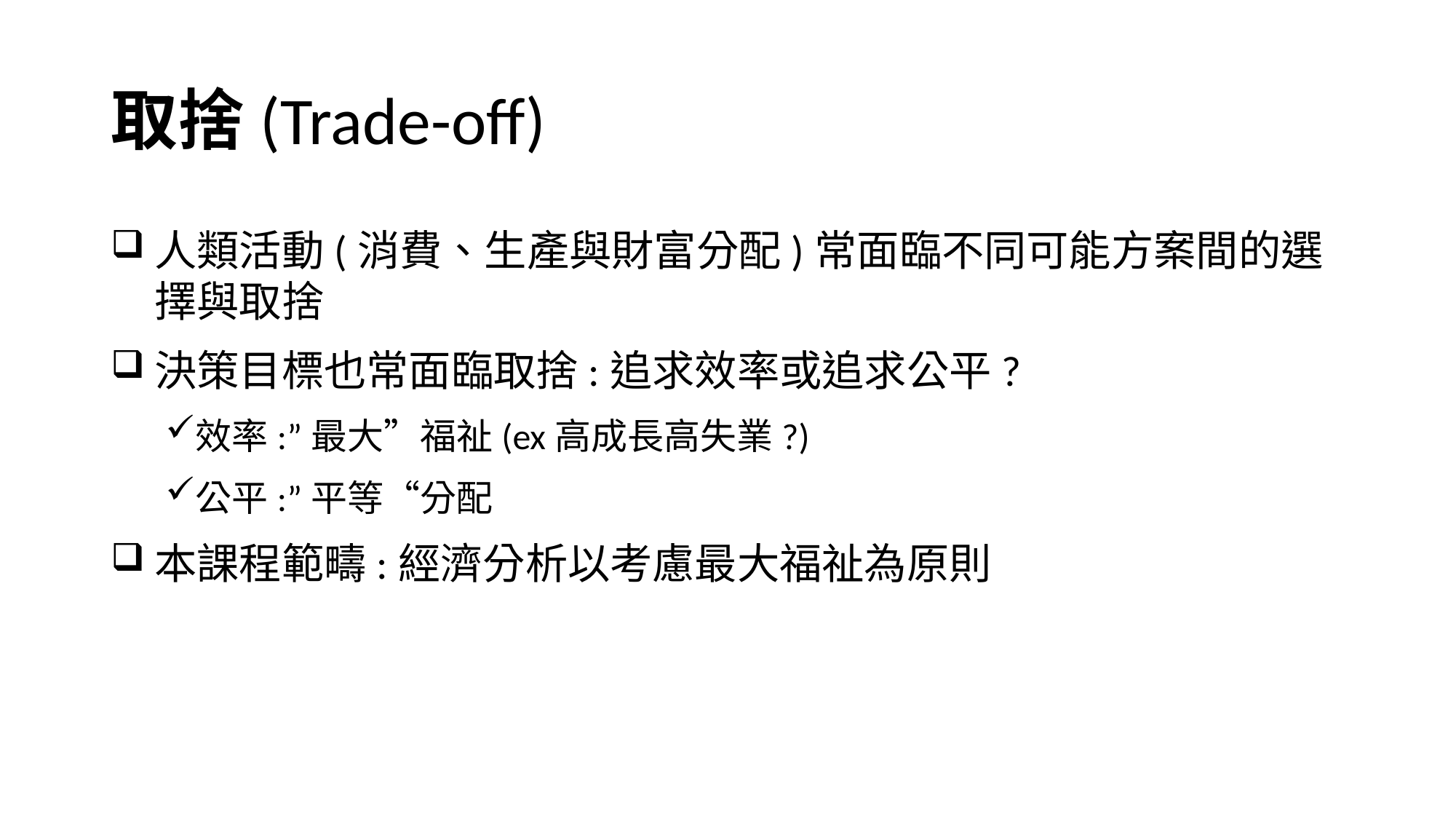

# 取捨(Trade-off)
人類活動(消費、生產與財富分配)常面臨不同可能方案間的選擇與取捨
決策目標也常面臨取捨:追求效率或追求公平?
效率:”最大”福祉(ex高成長高失業?)
公平:”平等“分配
本課程範疇:經濟分析以考慮最大福祉為原則